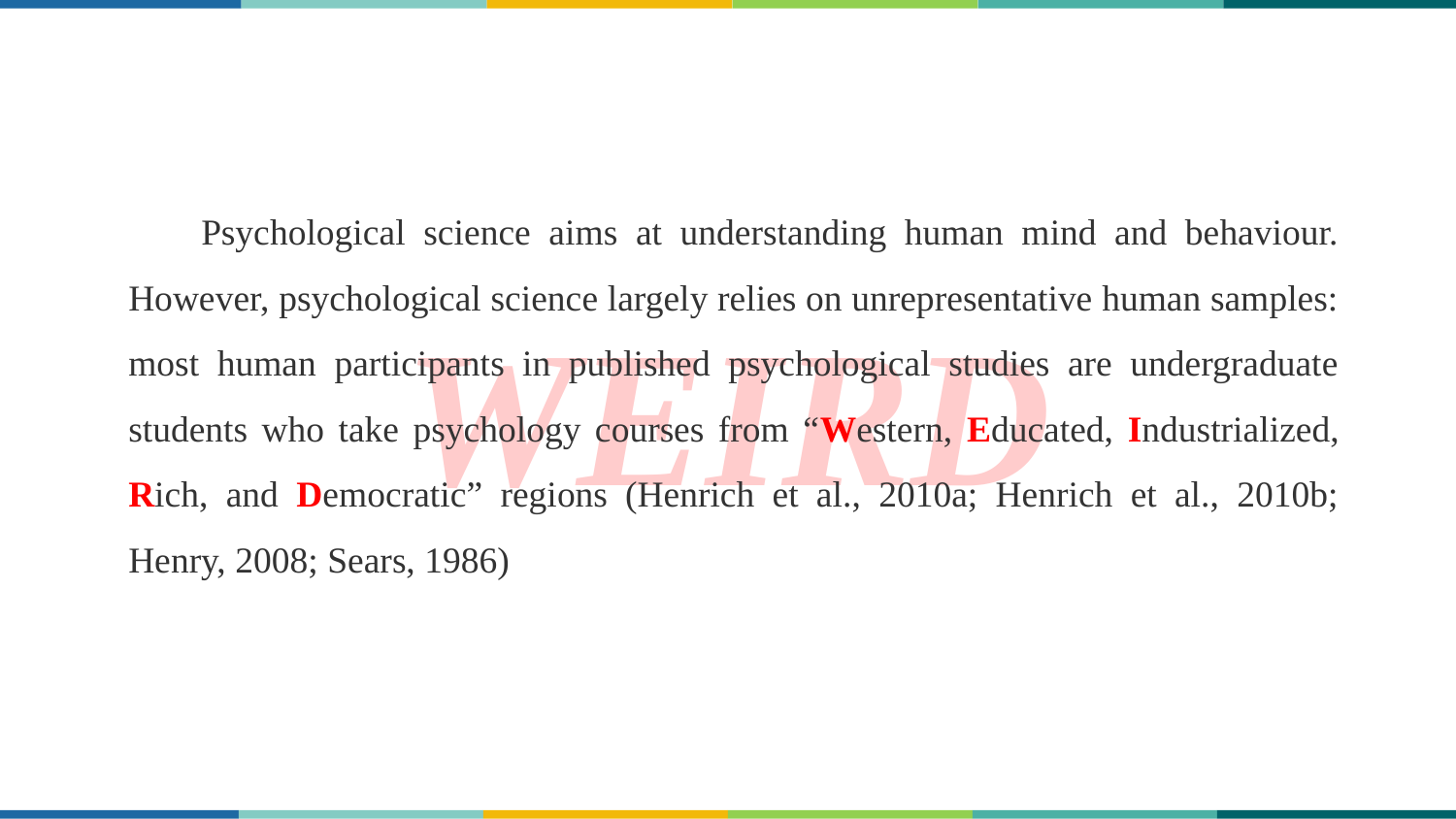

Psychological science aims at understanding human mind and behaviour. However, psychological science largely relies on unrepresentative human samples: most human participants in published psychological studies are undergraduate students who take psychology courses from “Western, Educated, Industrialized, Rich, and Democratic” regions (Henrich et al., 2010a; Henrich et al., 2010b; Henry, 2008; Sears, 1986)
WEIRD

华中师范大学研究生会